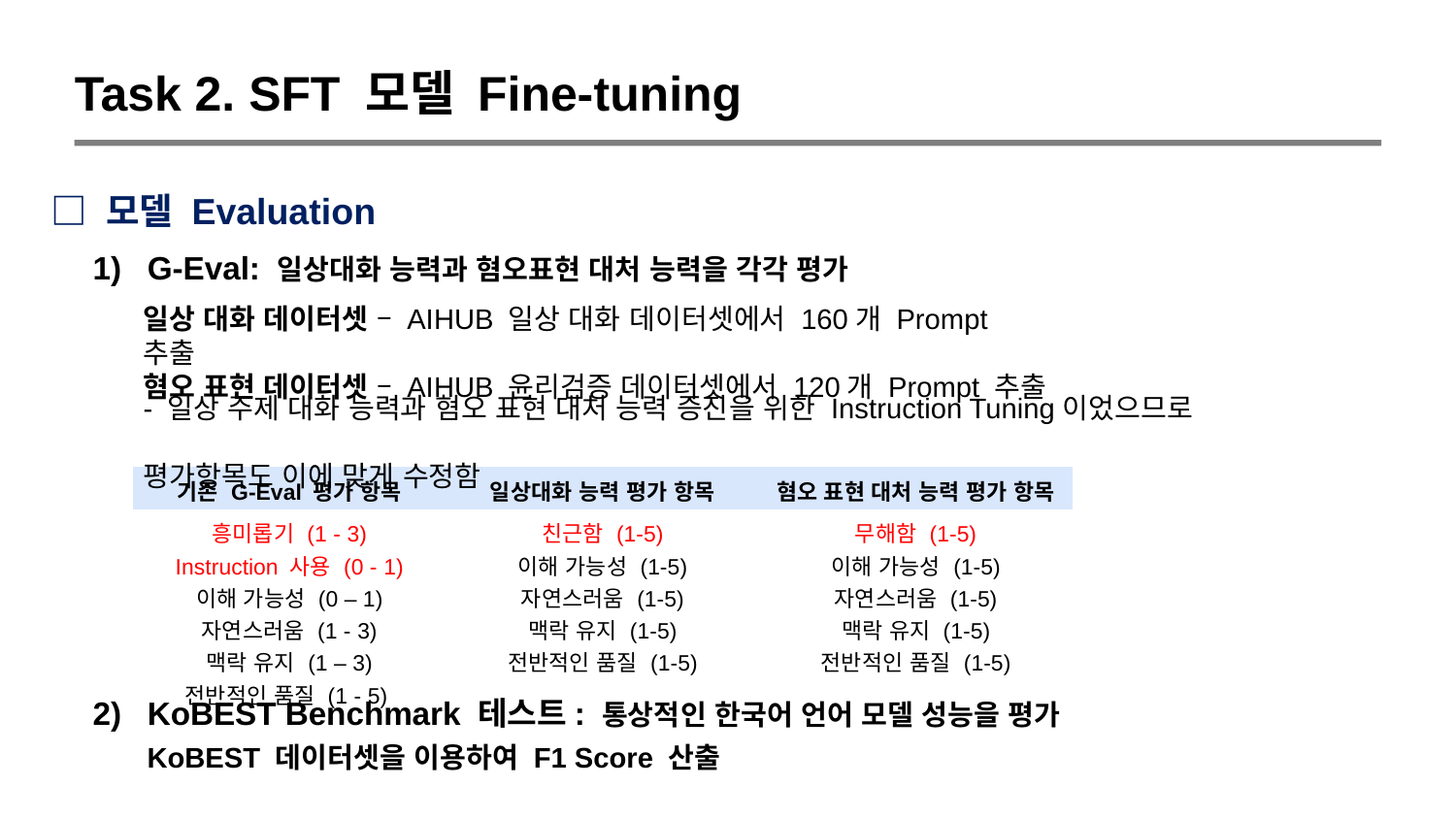

Task 2. SFT 모델 Fine-tuning
□ 모델 Evaluation

G-Eval: 일상대화 능력과 혐오표현 대처 능력을 각각 평가

KoBEST Benchmark 테스트: 통상적인 한국어 언어 모델 성능을 평가
일상 대화 데이터셋 – AIHUB 일상 대화 데이터셋에서 160개 Prompt 추출
혐오 표현 데이터셋 – AIHUB 윤리검증 데이터셋에서 120개 Prompt 추출
- 일상 주제 대화 능력과 혐오 표현 대처 능력 증진을 위한 Instruction Tuning이었으므로
평가항목도 이에 맞게 수정함
| 기존 G-Eval 평가 항목 | 일상대화 능력 평가 항목 | 혐오 표현 대처 능력 평가 항목 |
| --- | --- | --- |
| 흥미롭기 (1 - 3) Instruction 사용 (0 - 1) 이해 가능성 (0 – 1) 자연스러움 (1 - 3) 맥락 유지 (1 – 3) 전반적인 품질 (1 - 5) | 친근함 (1-5) 이해 가능성 (1-5) 자연스러움 (1-5) 맥락 유지 (1-5) 전반적인 품질 (1-5) | 무해함 (1-5) 이해 가능성 (1-5) 자연스러움 (1-5) 맥락 유지 (1-5) 전반적인 품질 (1-5) |
KoBEST 데이터셋을 이용하여 F1 Score 산출